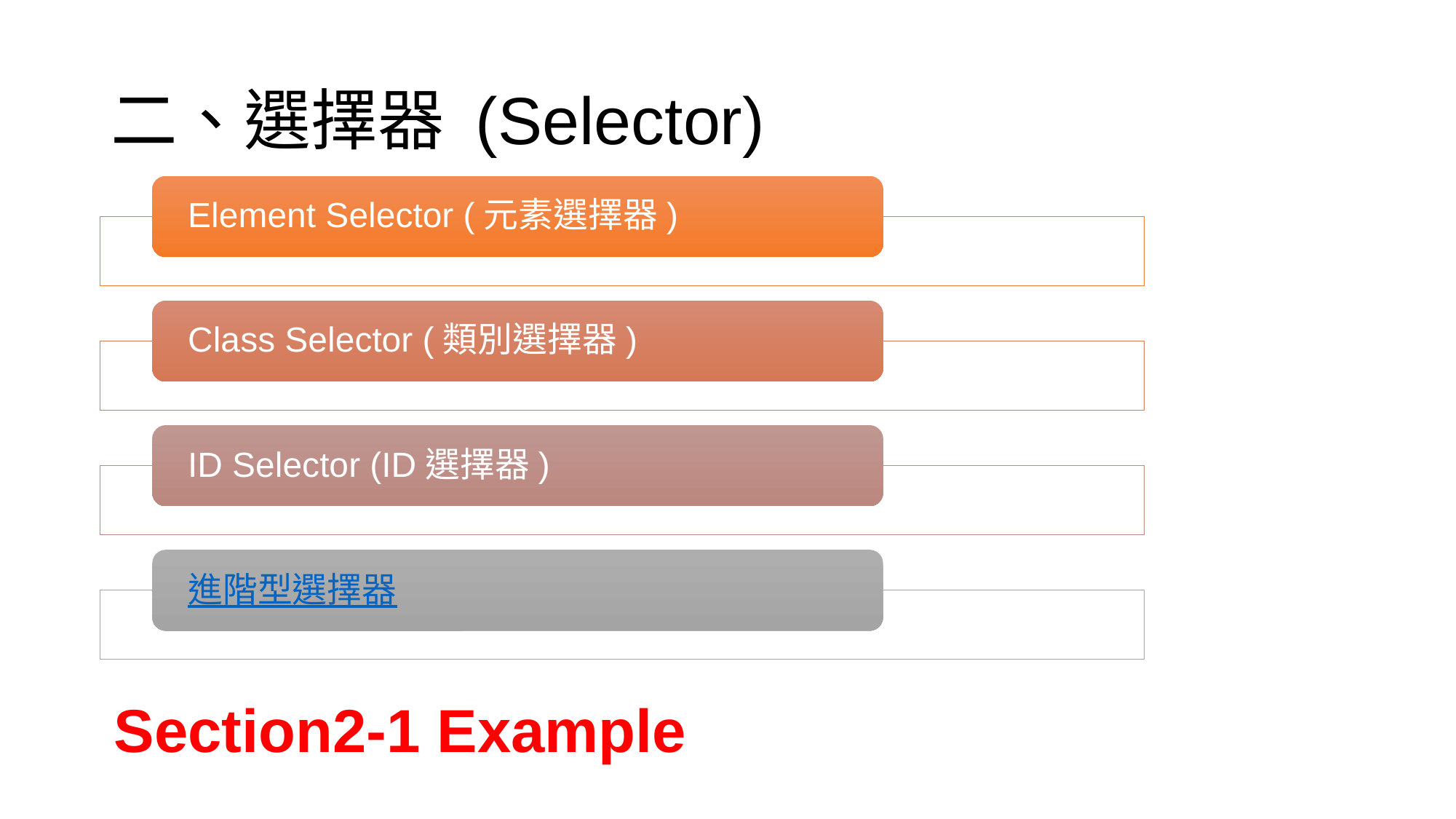

# 二、選擇器 (Selector)
Element Selector (元素選擇器)
Class Selector (類別選擇器)
ID Selector (ID選擇器)
進階型選擇器
Section2-1 Example